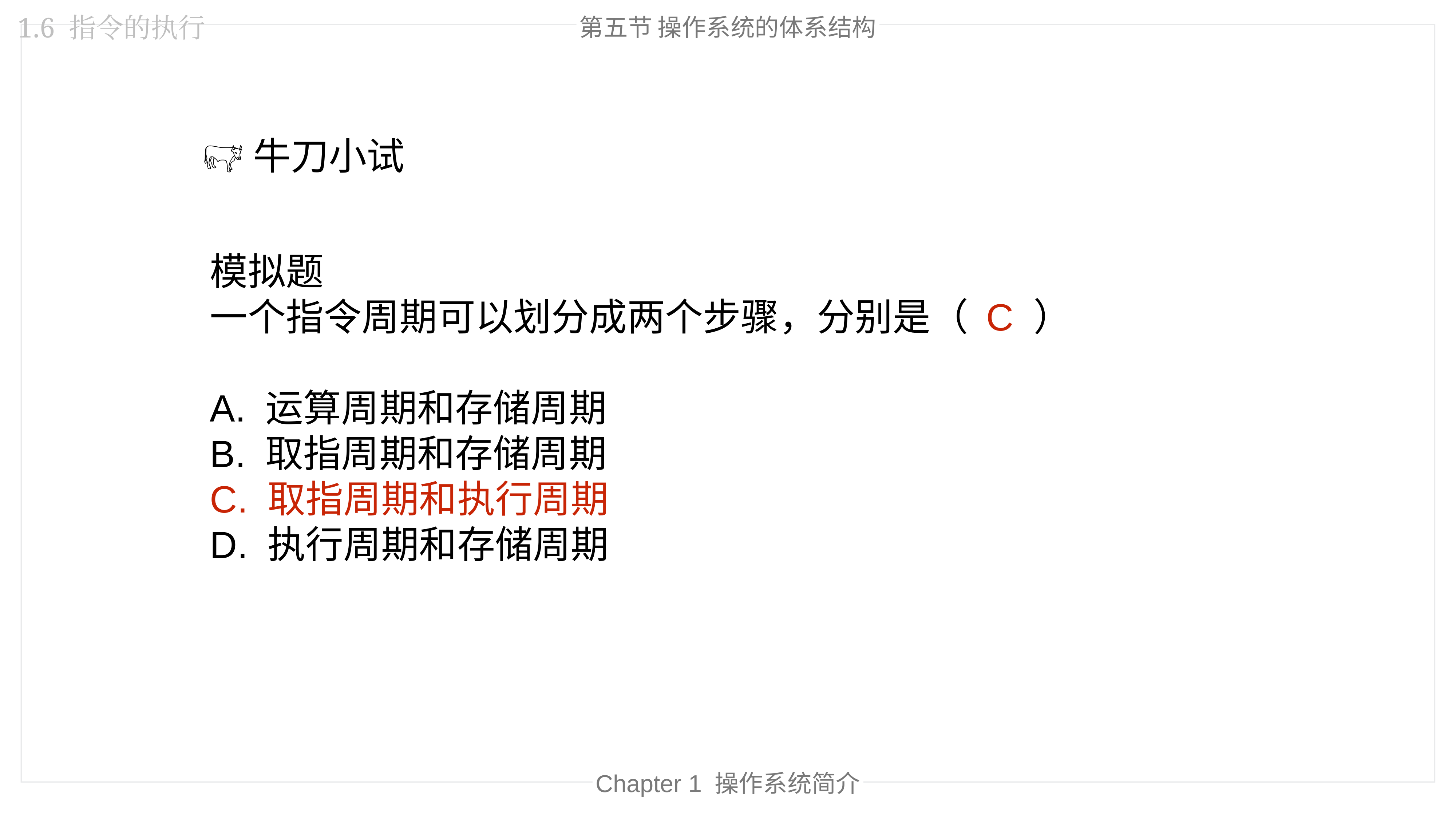

第五节 操作系统的体系结构
1.6 指令的执行
🐂牛刀小试
模拟题
一个指令周期可以划分成两个步骤，分别是（ C ）

A. 运算周期和存储周期
B. 取指周期和存储周期
C. 取指周期和执行周期
D. 执行周期和存储周期
Chapter 1 操作系统简介